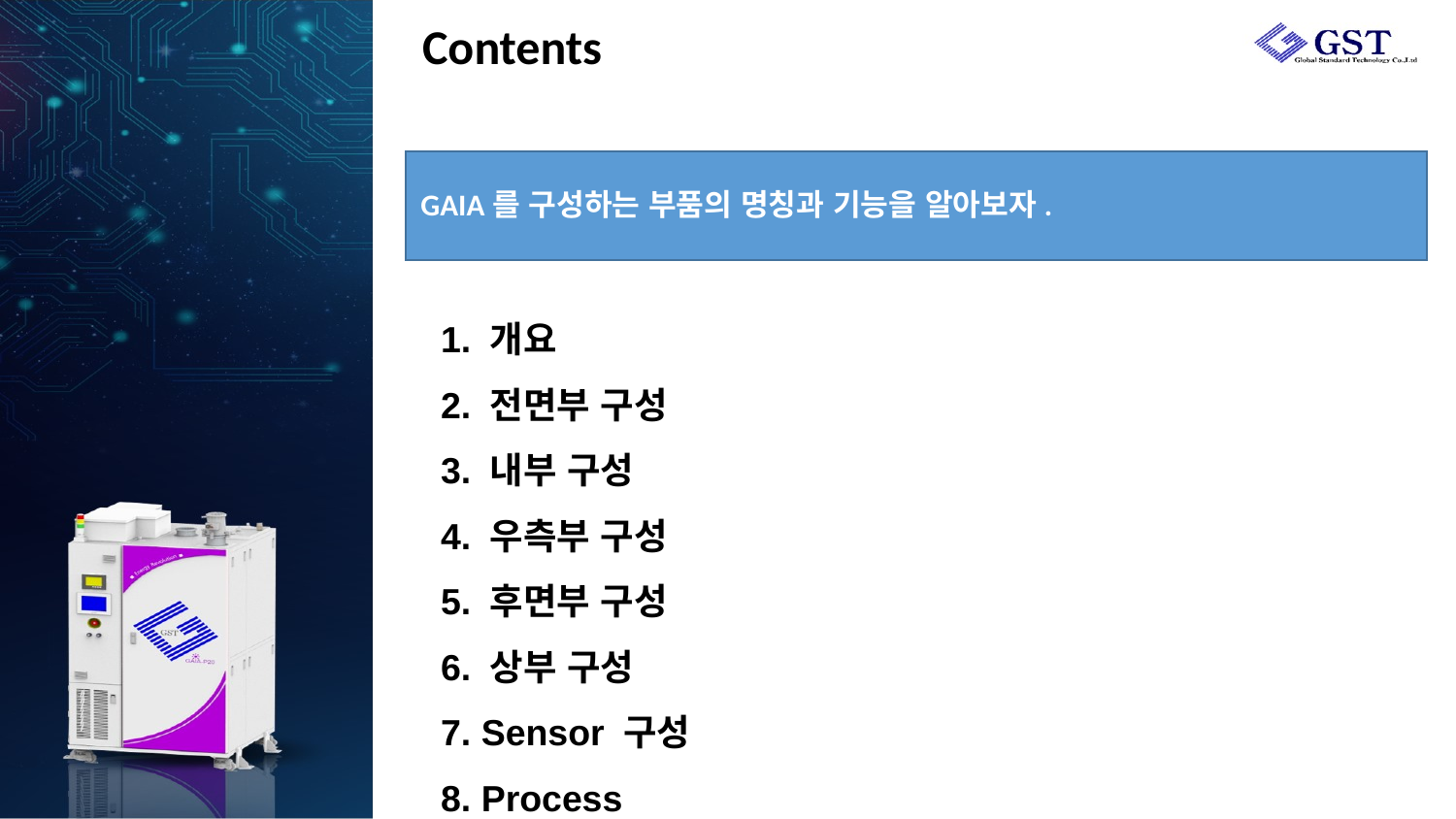

# Contents
GAIA를 구성하는 부품의 명칭과 기능을 알아보자.
  1. 개요
  2. 전면부 구성
  3. 내부 구성
  4. 우측부 구성
  5. 후면부 구성
  6. 상부 구성
  7. Sensor 구성
  8. Process